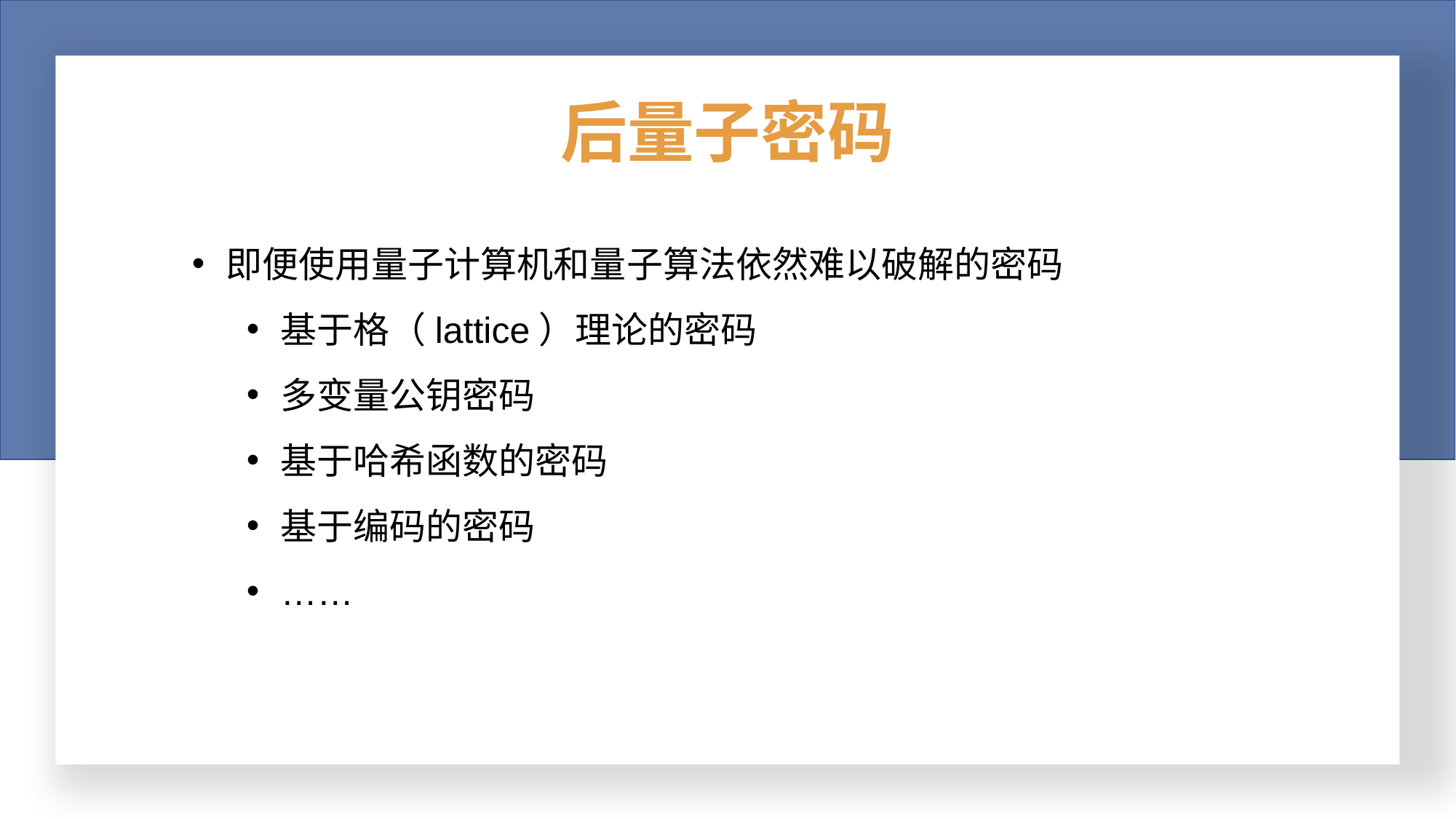

# 后量子密码
即便使用量子计算机和量子算法依然难以破解的密码
基于格（lattice）理论的密码
多变量公钥密码
基于哈希函数的密码
基于编码的密码
……